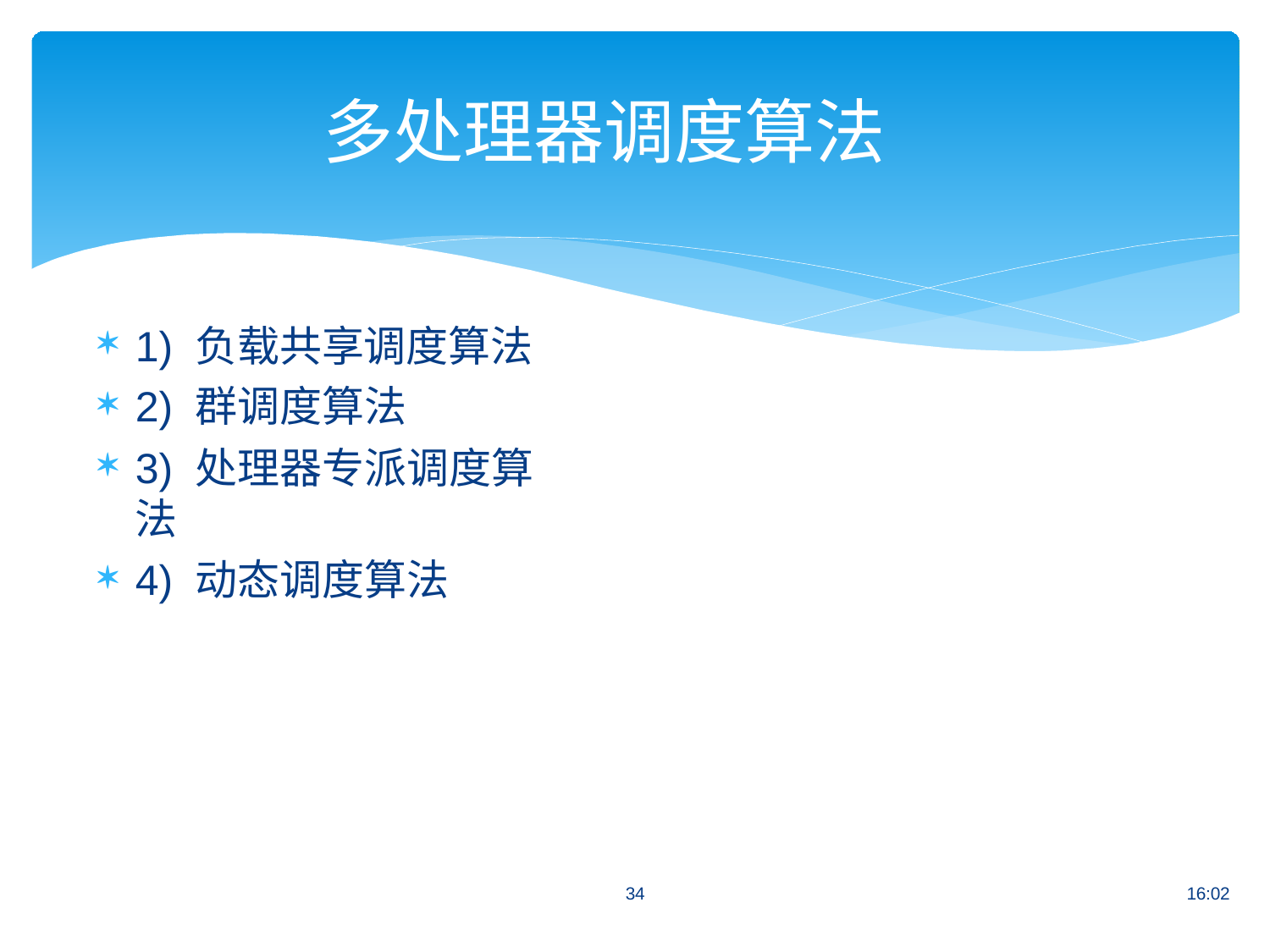

# 多处理器调度算法

1) 负载共享调度算法
2) 群调度算法
3) 处理器专派调度算法
4) 动态调度算法
34
16:02